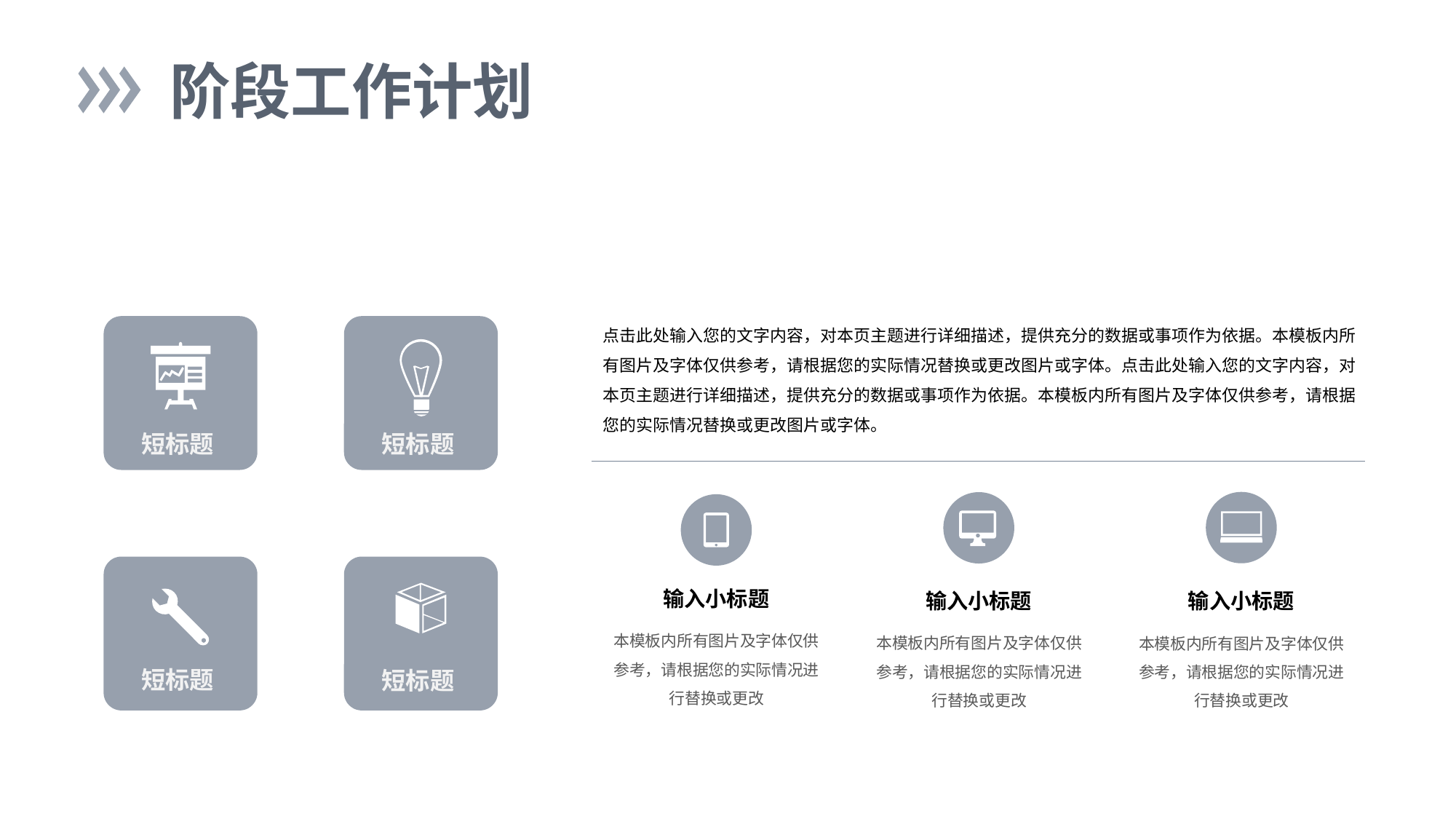

阶段工作计划

点击此处输入您的文字内容，对本页主题进行详细描述，提供充分的数据或事项作为依据。本模板内所有图片及字体仅供参考，请根据您的实际情况替换或更改图片或字体。点击此处输入您的文字内容，对本页主题进行详细描述，提供充分的数据或事项作为依据。本模板内所有图片及字体仅供参考，请根据您的实际情况替换或更改图片或字体。

短标题

短标题

短标题

短标题
输入小标题
本模板内所有图片及字体仅供参考，请根据您的实际情况进行替换或更改
输入小标题
本模板内所有图片及字体仅供参考，请根据您的实际情况进行替换或更改
输入小标题
本模板内所有图片及字体仅供参考，请根据您的实际情况进行替换或更改